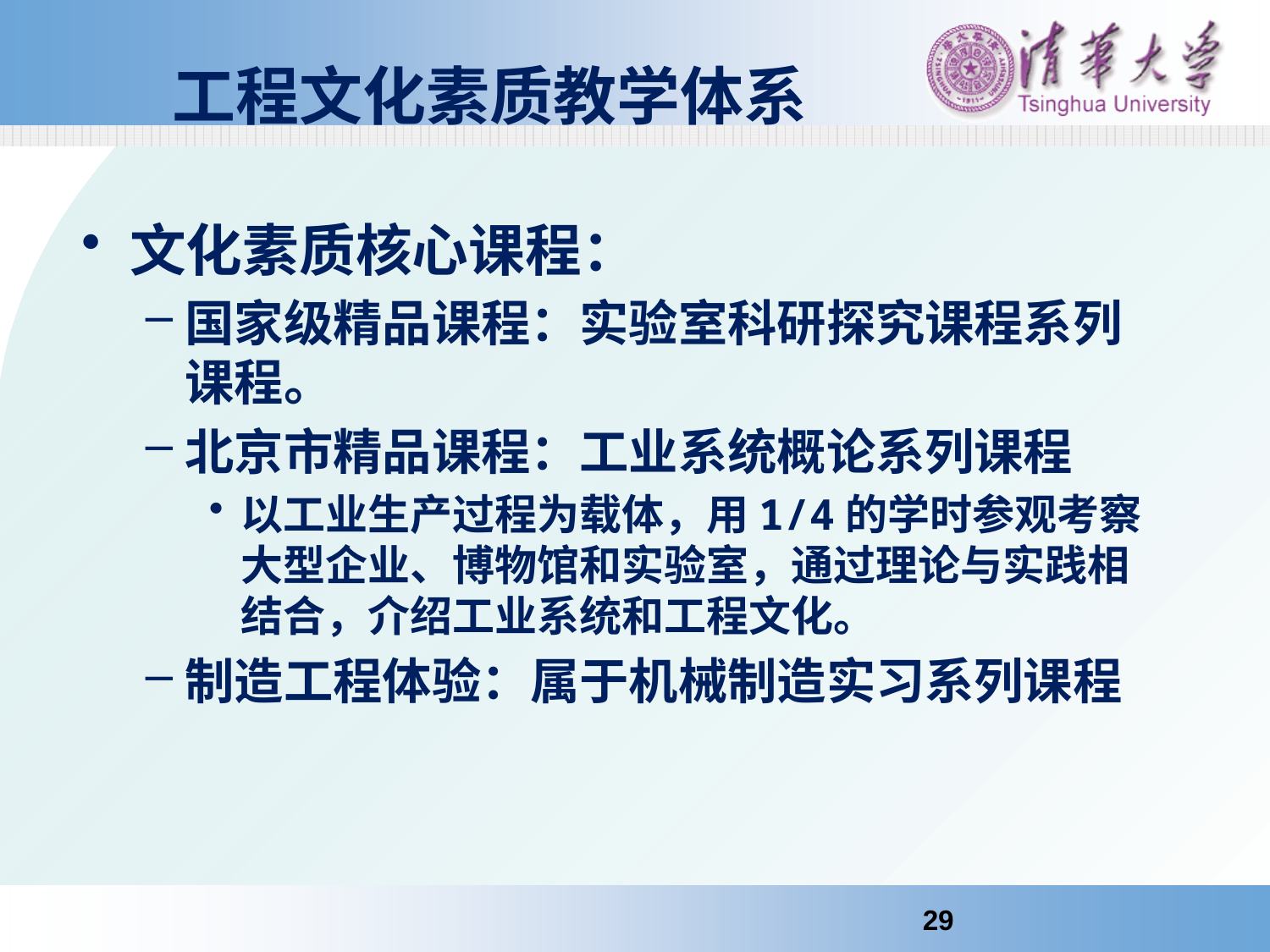

# 工程文化素质教学体系
文化素质核心课程：
国家级精品课程：实验室科研探究课程系列课程。
北京市精品课程：工业系统概论系列课程
以工业生产过程为载体，用1/4的学时参观考察大型企业、博物馆和实验室，通过理论与实践相结合，介绍工业系统和工程文化。
制造工程体验：属于机械制造实习系列课程

29